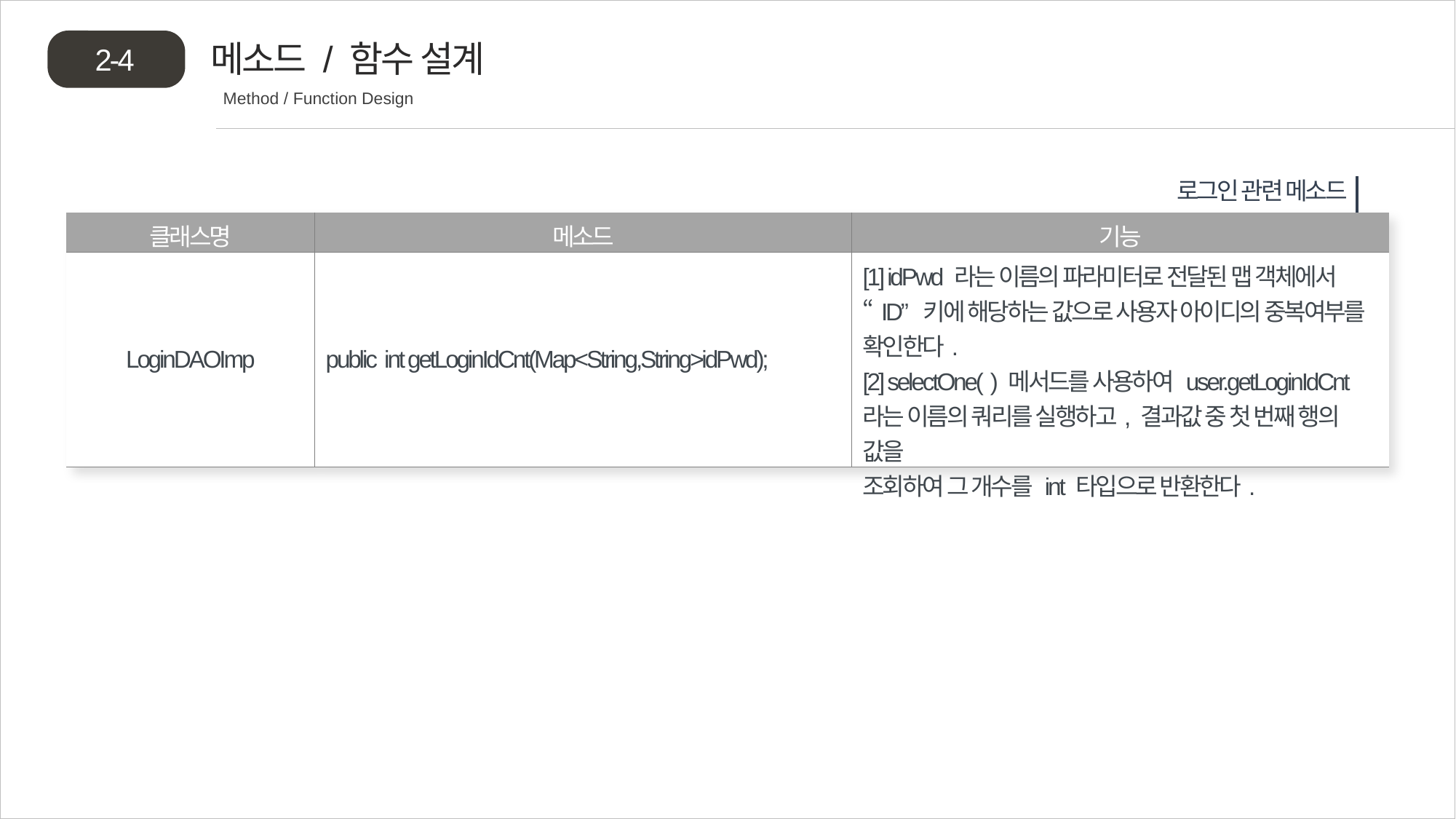

메소드 / 함수 설계
2-4
Method / Function Design
로그인 관련 메소드

| 클래스명 | 메소드 | 기능 |
| --- | --- | --- |
| LoginDAOImp | public int getLoginIdCnt(Map<String,String>idPwd); | [1] idPwd 라는 이름의 파라미터로 전달된 맵 객체에서 “ID” 키에 해당하는 값으로 사용자 아이디의 중복여부를 확인한다. [2] selectOne( ) 메서드를 사용하여 user.getLoginIdCnt 라는 이름의 쿼리를 실행하고, 결과값 중 첫 번째 행의 값을 조회하여 그 개수를 int 타입으로 반환한다. |